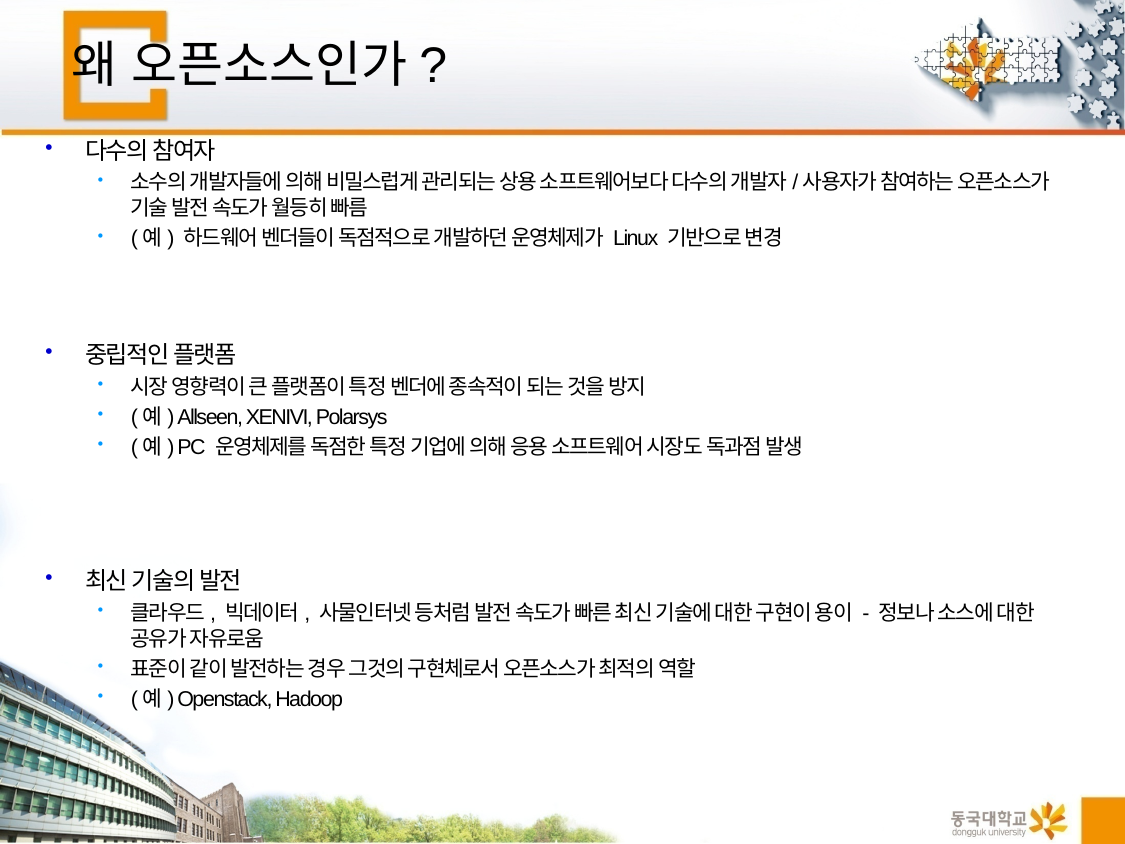

# 왜 오픈소스인가?
다수의 참여자
소수의 개발자들에 의해 비밀스럽게 관리되는 상용 소프트웨어보다 다수의 개발자/사용자가 참여하는 오픈소스가 기술 발전 속도가 월등히 빠름
(예) 하드웨어 벤더들이 독점적으로 개발하던 운영체제가 Linux 기반으로 변경

중립적인 플랫폼
시장 영향력이 큰 플랫폼이 특정 벤더에 종속적이 되는 것을 방지
(예) Allseen, XENIVI, Polarsys
(예) PC 운영체제를 독점한 특정 기업에 의해 응용 소프트웨어 시장도 독과점 발생

최신 기술의 발전
클라우드, 빅데이터, 사물인터넷 등처럼 발전 속도가 빠른 최신 기술에 대한 구현이 용이 - 정보나 소스에 대한 공유가 자유로움
표준이 같이 발전하는 경우 그것의 구현체로서 오픈소스가 최적의 역할
(예) Openstack, Hadoop